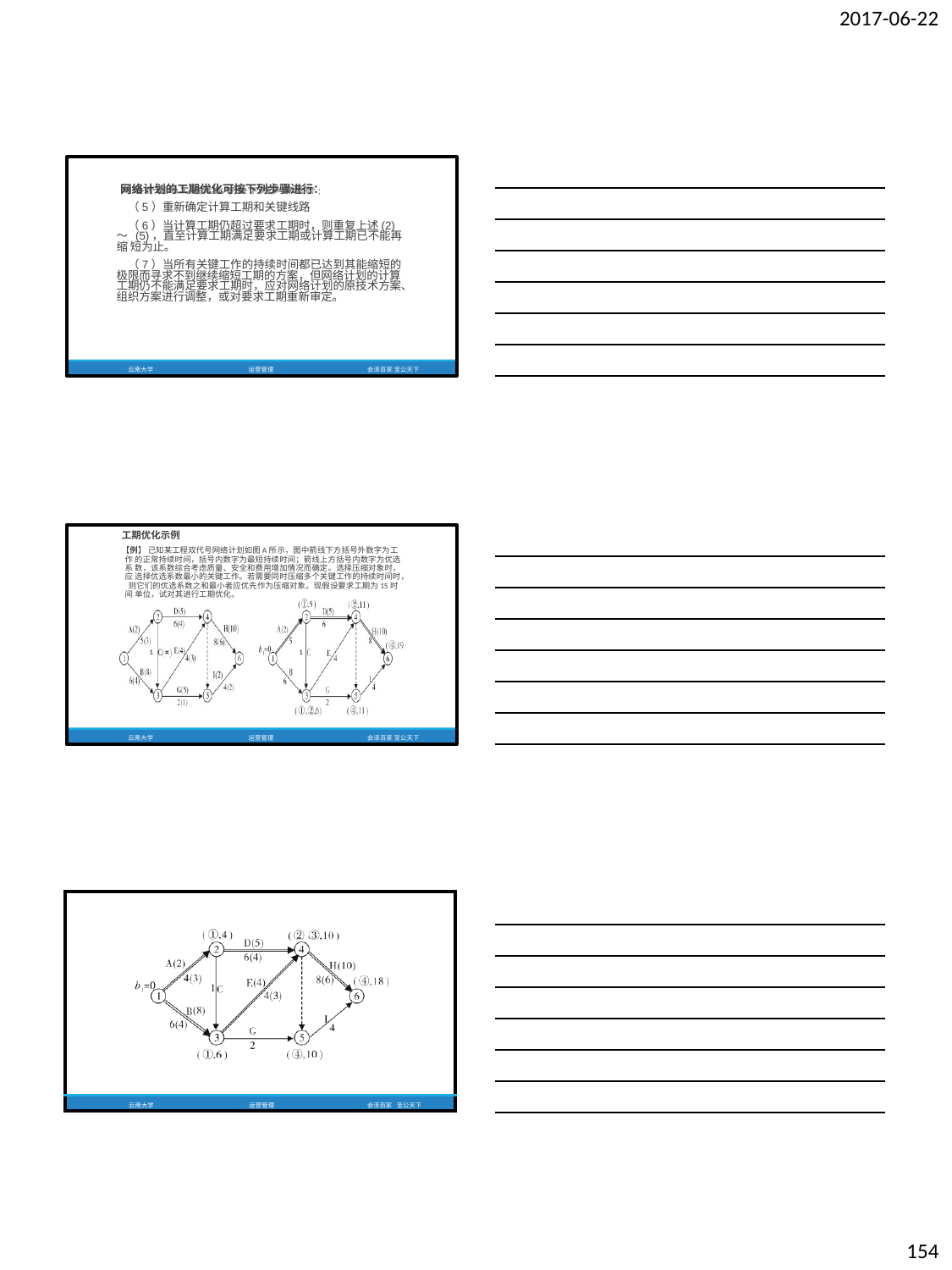

2017-06-22

网络计划的工期优化可按下列步骤进行：
（5）重新确定计算工期和关键线路
（6）当计算工期仍超过要求工期时，则重复上述(2)～  (5)，直至计算工期满足要求工期或计算工期已不能再缩 短为止。
（7）当所有关键工作的持续时间都已达到其能缩短的 极限而寻求不到继续缩短工期的方案，但网络计划的计算 工期仍不能满足要求工期时，应对网络计划的原技术方案、 组织方案进行调整，或对要求工期重新审定。

云南大学
运营管理
会泽百家 至公天下

工期优化示例
【例】 己知某工程双代号网络计划如图A所示，图中箭线下方括号外数字为工作 的正常持续时间，括号内数字为最短持续时间；箭线上方括号内数字为优选系 数，该系数综合考虑质量、安全和费用增加情况而确定。选择压缩对象时，应 选择优选系数最小的关键工作。若需要同时压缩多个关键工作的持续时间时，  则它们的优选系数之和最小者应优先作为压缩对象。现假设要求工期为15时间 单位，试对其进行工期优化。

1
1

云南大学
运营管理
会泽百家 至公天下

|  |  |  |  |
| --- | --- | --- | --- |
| 云南大学 | 运营管理 | 会泽百家 | 至公天下 |

154